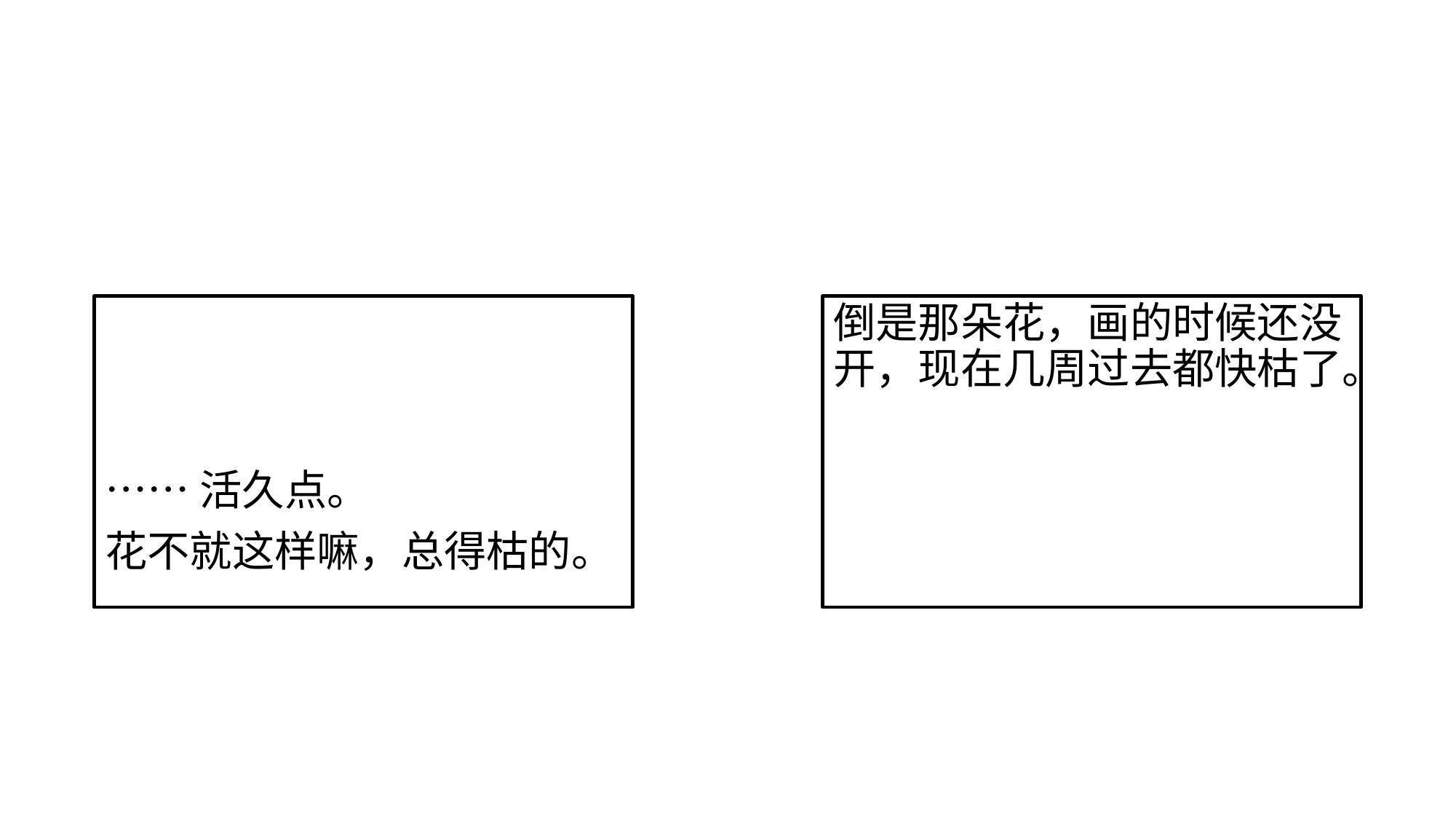

你在看啥，那花？
你逗我玩呢，画出来的玩意还能自己变？
……活久点。
花不就这样嘛，总得枯的。
倒是那朵花，画的时候还没开，现在几周过去都快枯了。